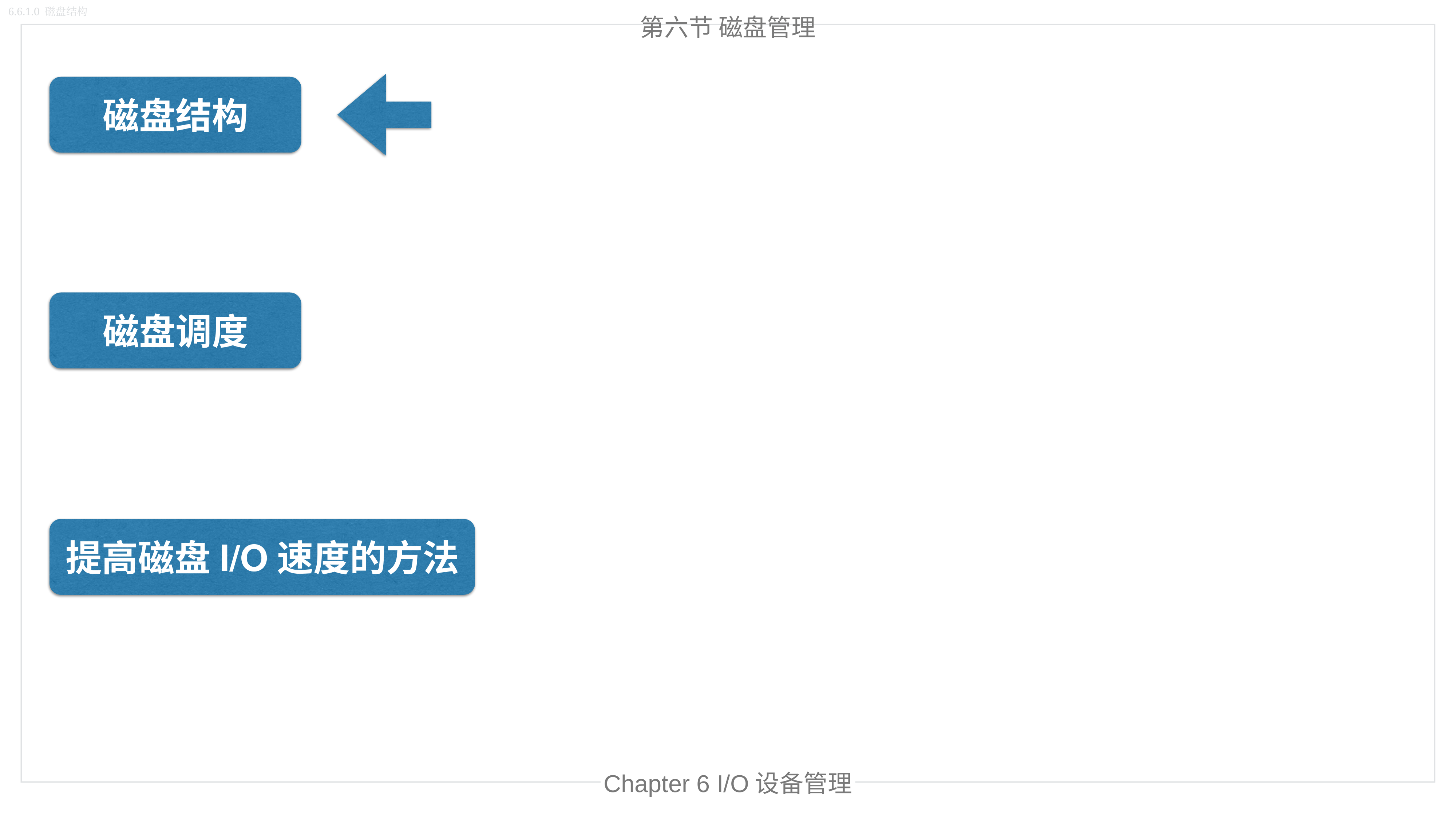

6.6.1.0 磁盘结构
第六节 磁盘管理

磁盘结构
磁盘调度
提高磁盘I/O速度的方法
Chapter 6 I/O设备管理
Chapter 处理器管理